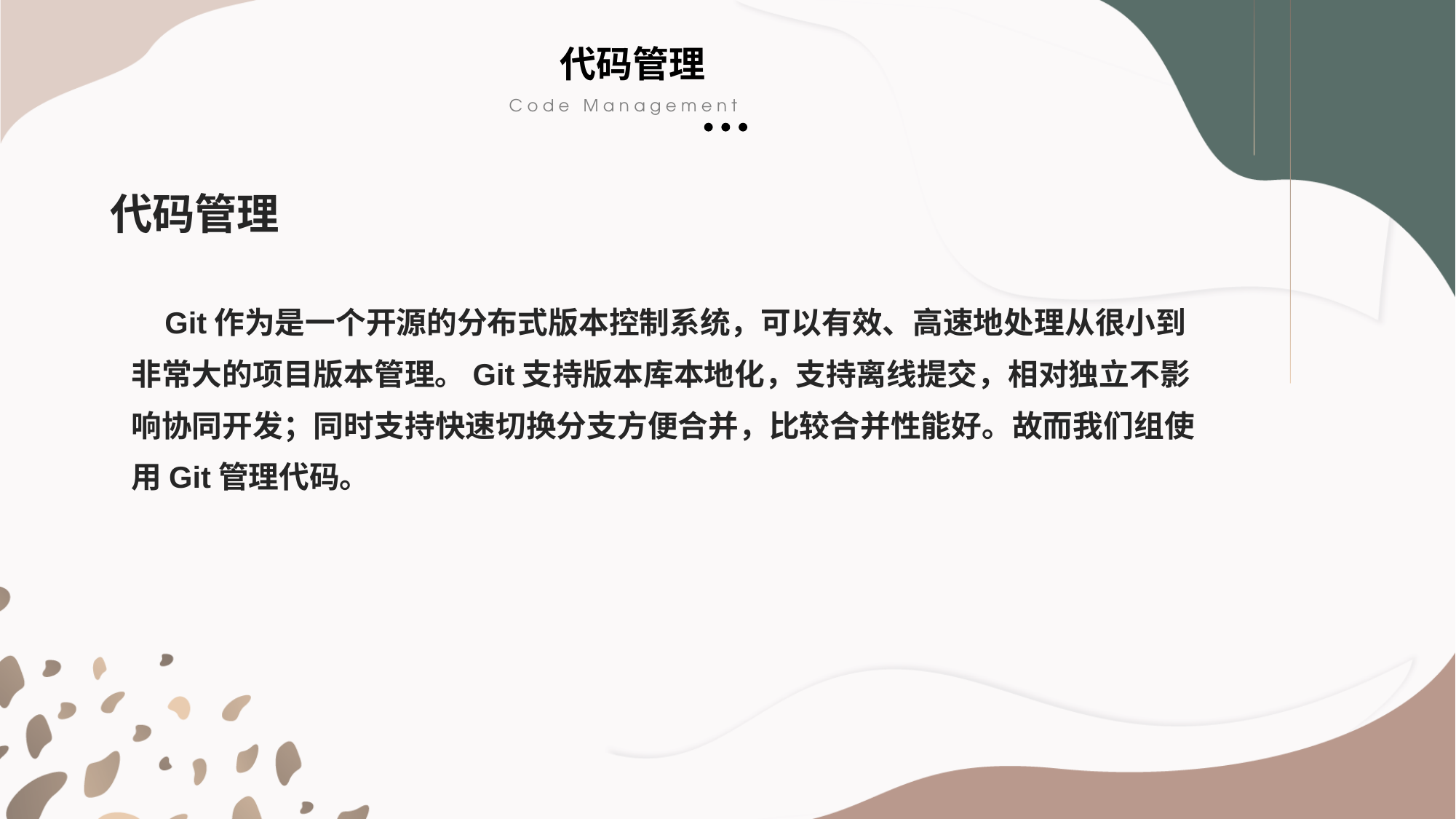

代码管理
Code Management

代码管理
    Git作为是一个开源的分布式版本控制系统，可以有效、高速地处理从很小到非常大的项目版本管理。Git支持版本库本地化，支持离线提交，相对独立不影响协同开发；同时支持快速切换分支方便合并，比较合并性能好。故而我们组使用Git管理代码。